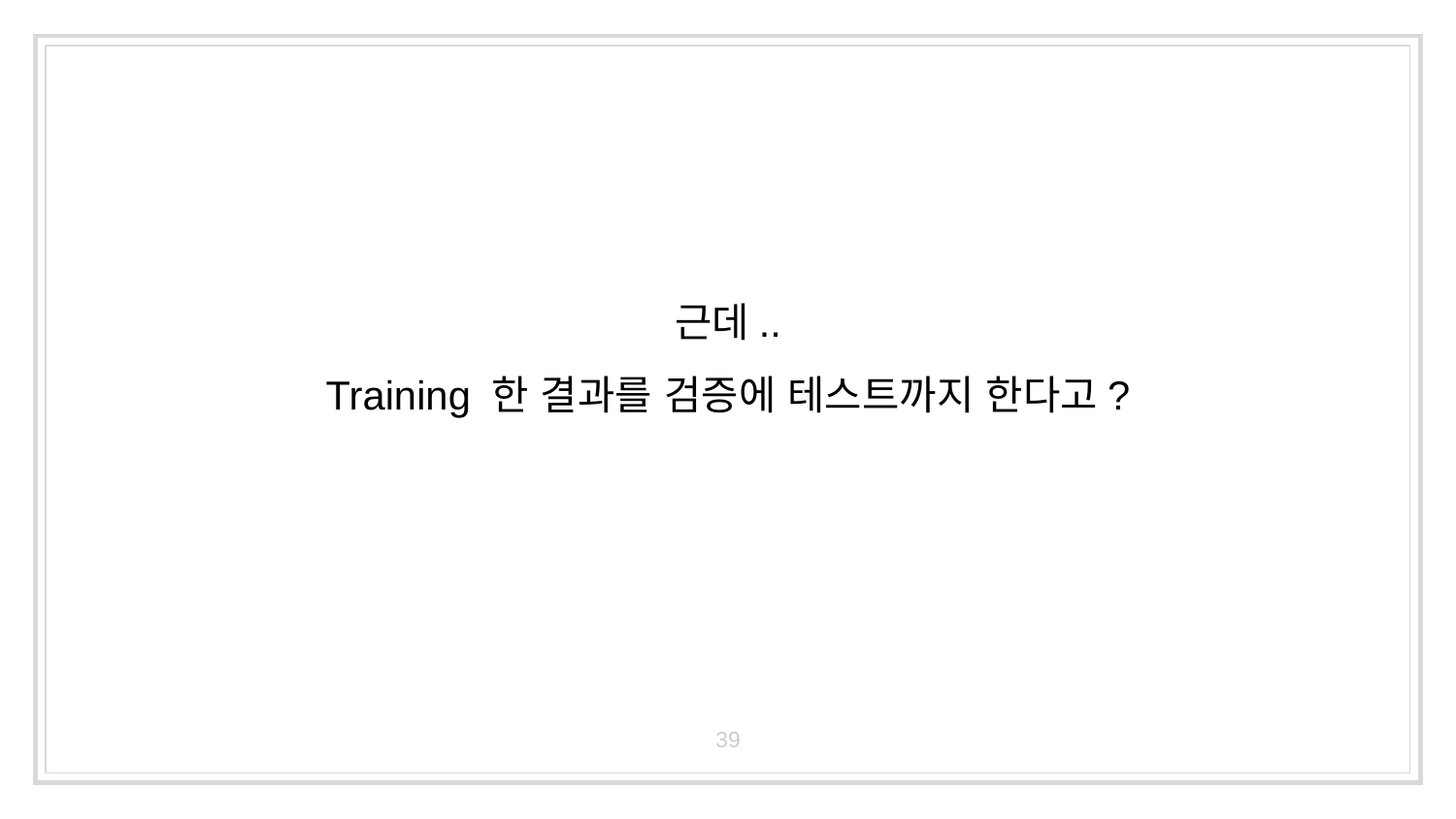

근데..
Training 한 결과를 검증에 테스트까지 한다고?
39